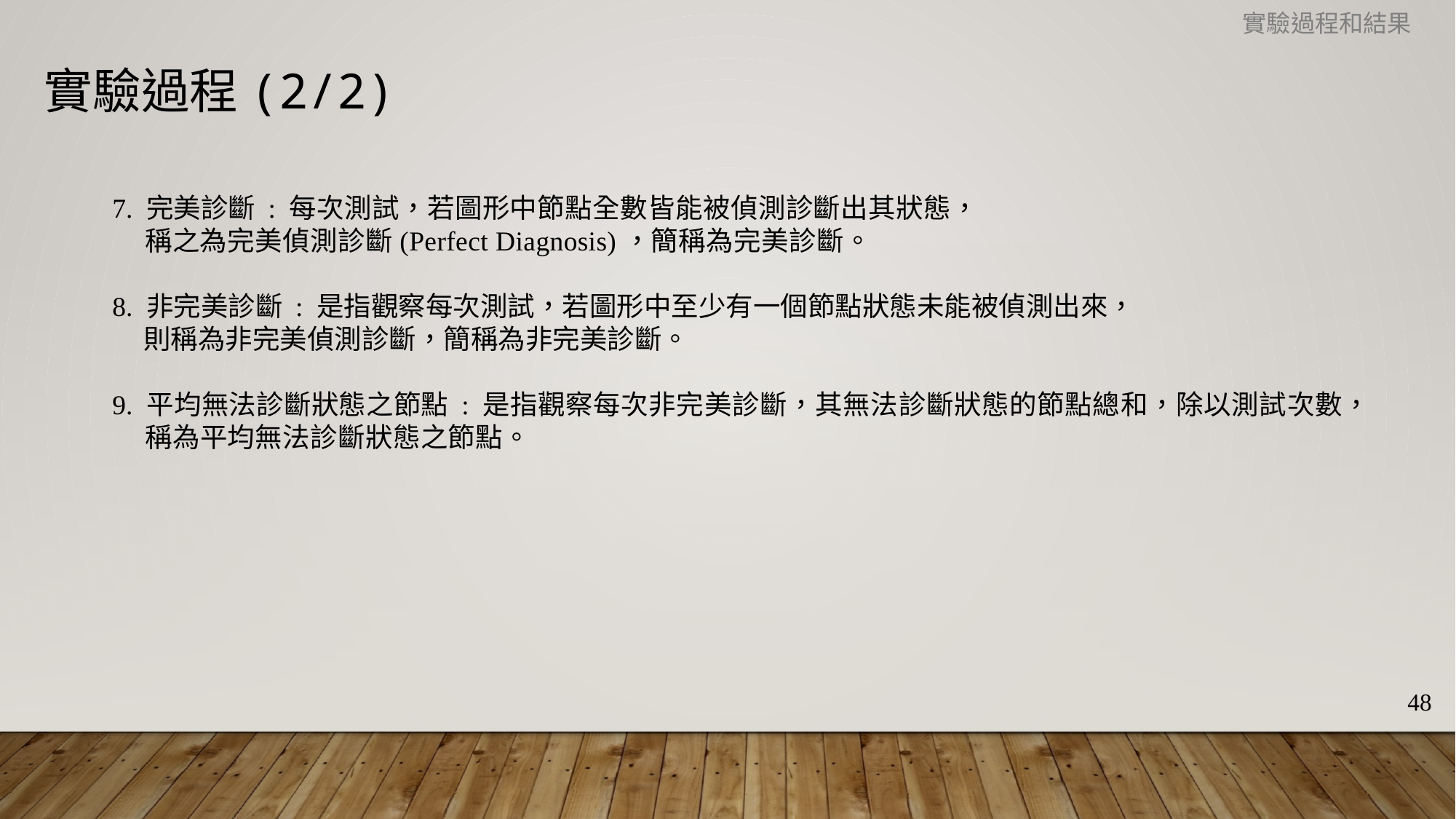

實驗過程和結果
實驗過程(2/2)
7. 完美診斷 : 每次測試，若圖形中節點全數皆能被偵測診斷出其狀態，
    稱之為完美偵測診斷(Perfect Diagnosis)，簡稱為完美診斷。

8. 非完美診斷 : 是指觀察每次測試，若圖形中至少有一個節點狀態未能被偵測出來，
    則稱為非完美偵測診斷，簡稱為非完美診斷。

9. 平均無法診斷狀態之節點 : 是指觀察每次非完美診斷，其無法診斷狀態的節點總和，除以測試次數，
    稱為平均無法診斷狀態之節點。
48